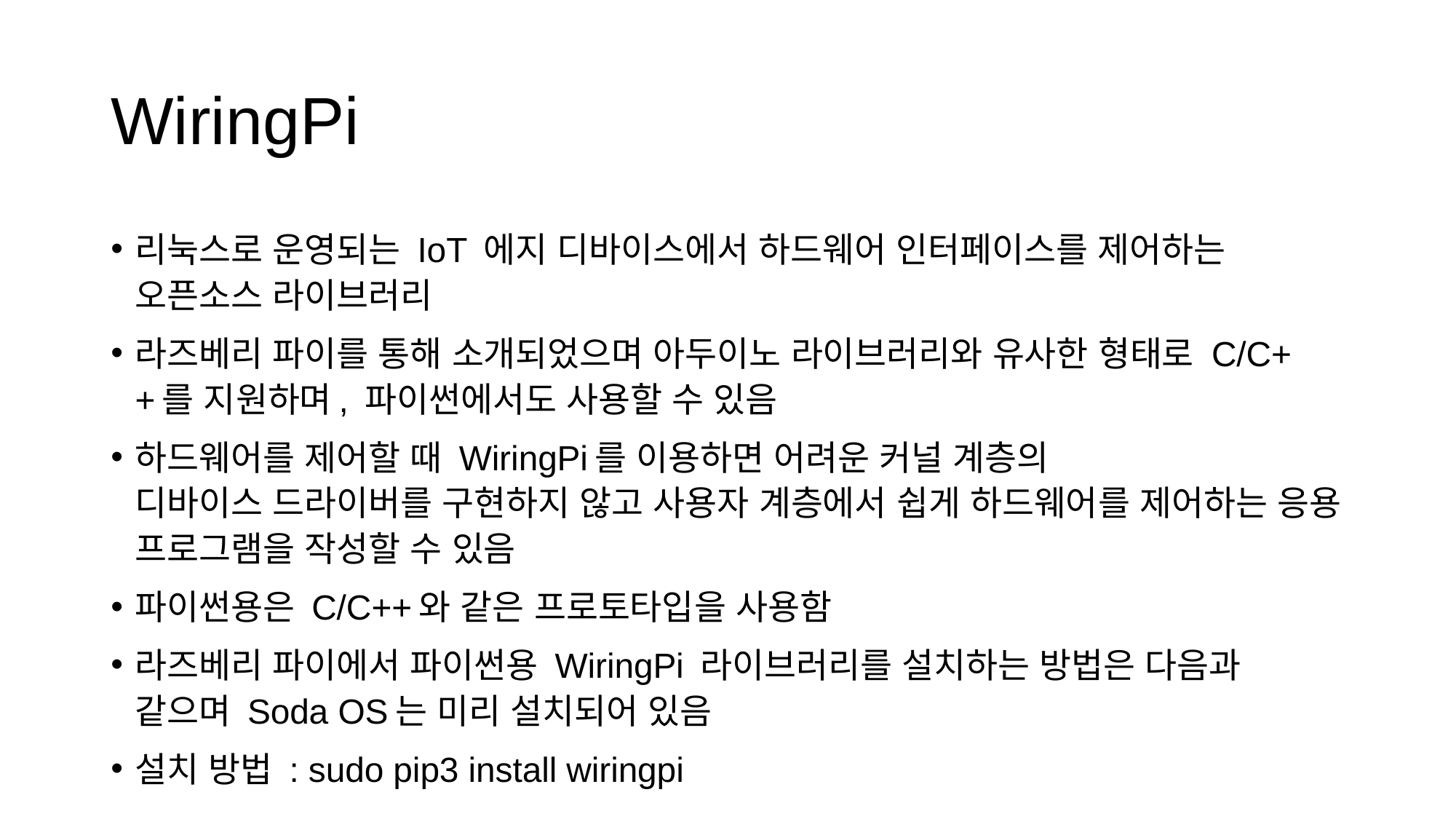

# WiringPi
리눅스로 운영되는 IoT 에지 디바이스에서 하드웨어 인터페이스를 제어하는 오픈소스 라이브러리
라즈베리 파이를 통해 소개되었으며 아두이노 라이브러리와 유사한 형태로 C/C++를 지원하며, 파이썬에서도 사용할 수 있음
하드웨어를 제어할 때 WiringPi를 이용하면 어려운 커널 계층의
디바이스 드라이버를 구현하지 않고 사용자 계층에서 쉽게 하드웨어를 제어하는 응용 프로그램을 작성할 수 있음
파이썬용은 C/C++와 같은 프로토타입을 사용함
라즈베리 파이에서 파이썬용 WiringPi 라이브러리를 설치하는 방법은 다음과 같으며 Soda OS는 미리 설치되어 있음
설치 방법 : sudo pip3 install wiringpi